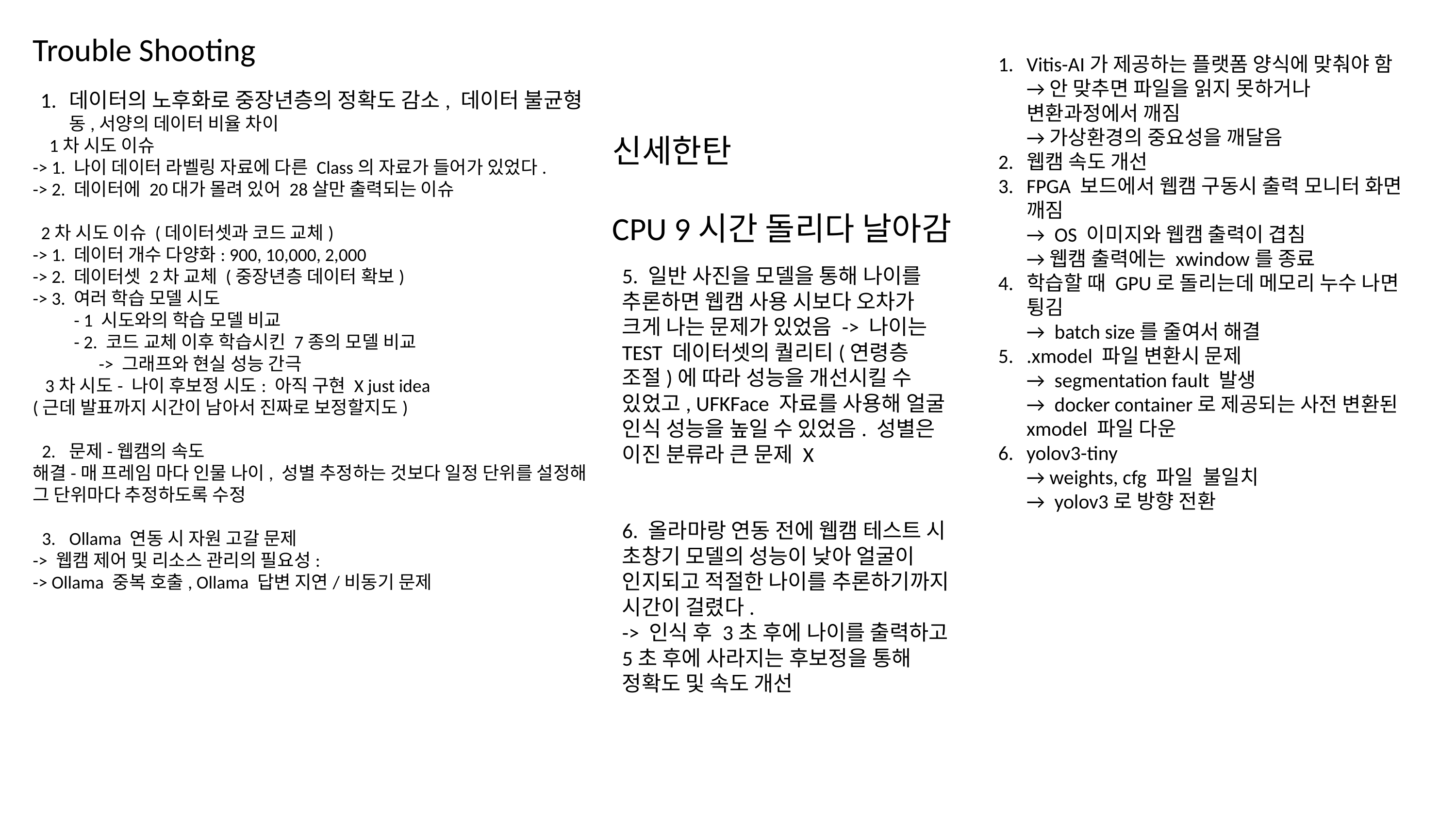

Trouble Shooting
Vitis-AI가 제공하는 플랫폼 양식에 맞춰야 함
→ 안 맞추면 파일을 읽지 못하거나 변환과정에서 깨짐
→ 가상환경의 중요성을 깨달음
웹캠 속도 개선
FPGA 보드에서 웹캠 구동시 출력 모니터 화면 깨짐
→ OS 이미지와 웹캠 출력이 겹침
→ 웹캠 출력에는 xwindow를 종료
학습할 때 GPU로 돌리는데 메모리 누수 나면 튕김
→ batch size를 줄여서 해결
.xmodel 파일 변환시 문제
→ segmentation fault 발생
→ docker container로 제공되는 사전 변환된 xmodel 파일 다운
yolov3-tiny
→ weights, cfg 파일  불일치
→ yolov3로 방향 전환

데이터의 노후화로 중장년층의 정확도 감소, 데이터 불균형 동,서양의 데이터 비율 차이
    1차 시도 이슈
-> 1. 나이 데이터 라벨링 자료에 다른 Class의 자료가 들어가 있었다.
-> 2. 데이터에 20대가 몰려 있어 28살만 출력되는 이슈

  2차 시도 이슈 (데이터셋과 코드 교체)
-> 1. 데이터 개수 다양화: 900, 10,000, 2,000
-> 2. 데이터셋 2차 교체 (중장년층 데이터 확보)
-> 3. 여러 학습 모델 시도
          - 1 시도와의 학습 모델 비교
          - 2. 코드 교체 이후 학습시킨 7종의 모델 비교
                -> 그래프와 현실 성능 간극
   3차 시도- 나이 후보정 시도: 아직 구현 X just idea
(근데 발표까지 시간이 남아서 진짜로 보정할지도)

문제-웹캠의 속도
해결-매 프레임 마다 인물 나이, 성별 추정하는 것보다 일정 단위를 설정해 그 단위마다 추정하도록 수정

Ollama 연동 시 자원 고갈 문제
-> 웹캠 제어 및 리소스 관리의 필요성:
-> Ollama 중복 호출, Ollama 답변 지연/비동기 문제

신세한탄

CPU 9시간 돌리다 날아감
5. 일반 사진을 모델을 통해 나이를 추론하면 웹캠 사용 시보다 오차가 크게 나는 문제가 있었음 -> 나이는 TEST 데이터셋의 퀄리티(연령층 조절)에 따라 성능을 개선시킬 수 있었고, UFKFace 자료를 사용해 얼굴 인식 성능을 높일 수 있었음. 성별은 이진 분류라 큰 문제 X

6. 올라마랑 연동 전에 웹캠 테스트 시
초창기 모델의 성능이 낮아 얼굴이 인지되고 적절한 나이를 추론하기까지 시간이 걸렸다.
-> 인식 후 3초 후에 나이를 출력하고 5초 후에 사라지는 후보정을 통해 정확도 및 속도 개선